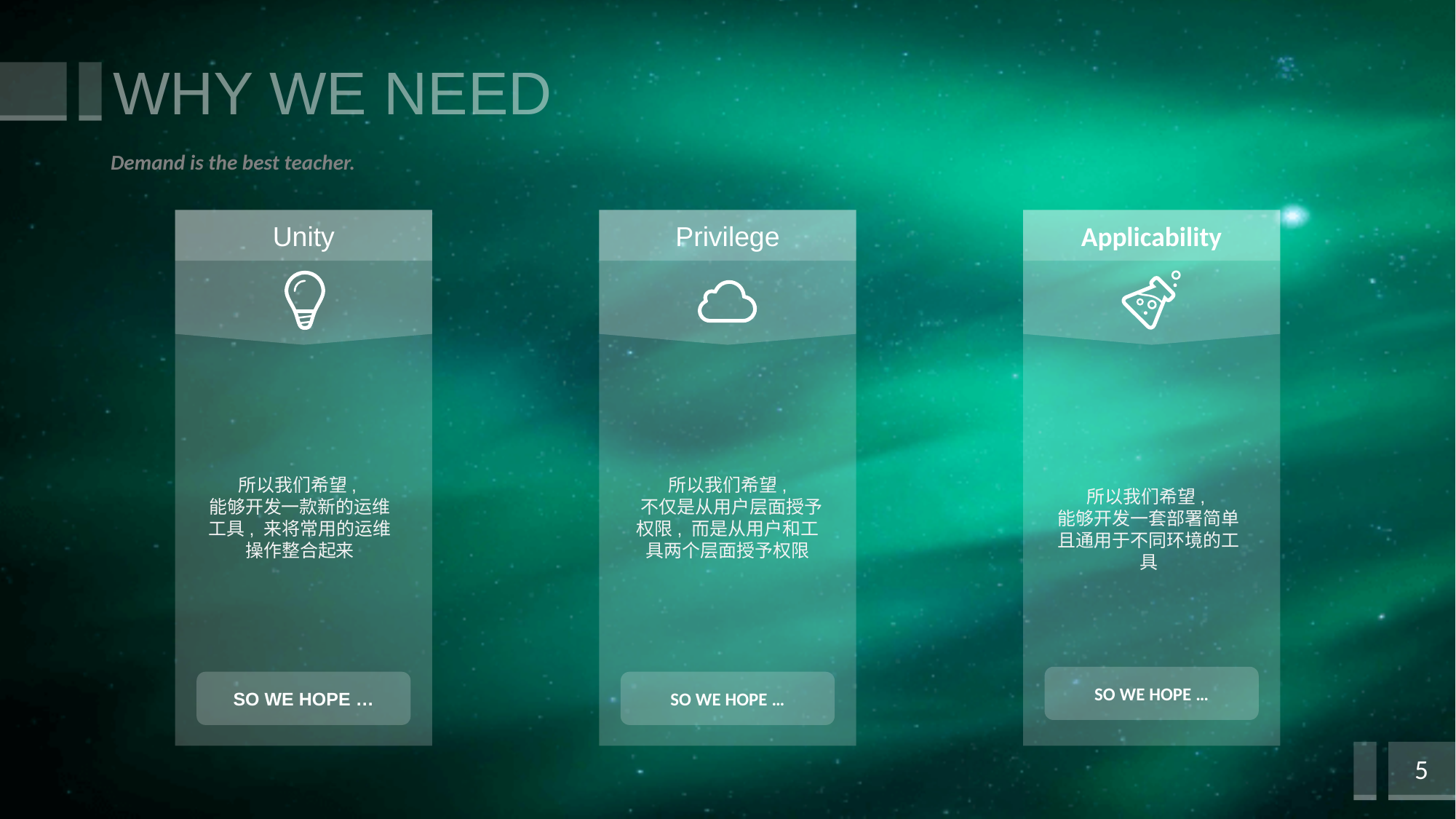

# WHY WE NEED
Demand is the best teacher.

Unity

所以我们希望,
能够开发一款新的运维工具, 来将常用的运维操作整合起来
SO WE HOPE …

Privilege

所以我们希望,
 不仅是从用户层面授予权限, 而是从用户和工具两个层面授予权限
SO WE HOPE …

Applicability

所以我们希望,
能够开发一套部署简单且通用于不同环境的工具
SO WE HOPE …